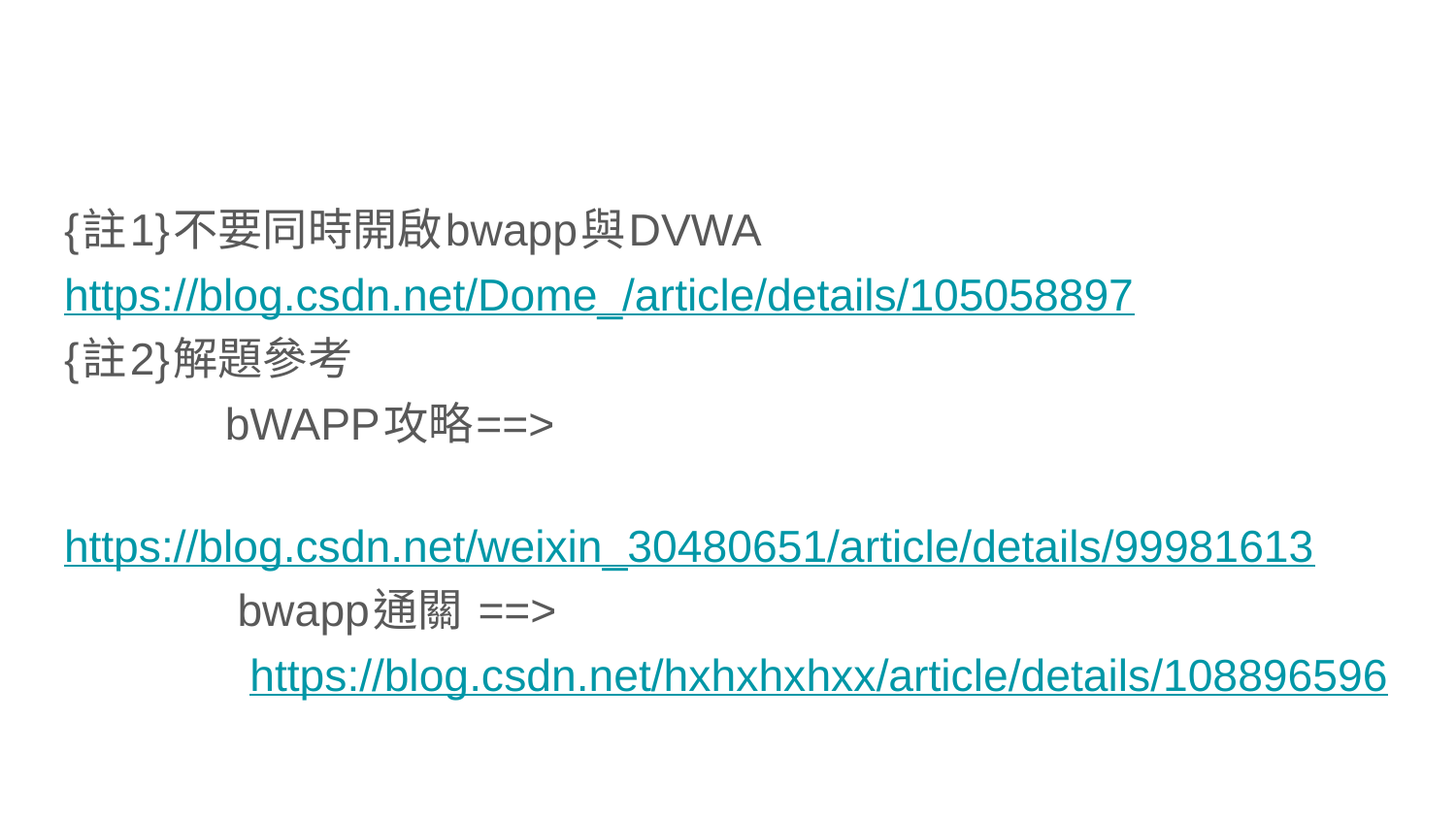

#
{註1}不要同時開啟bwapp與DVWA
https://blog.csdn.net/Dome_/article/details/105058897
{註2}解題參考
             bWAPP攻略==>
                 https://blog.csdn.net/weixin_30480651/article/details/99981613
              bwapp通關 ==>
               https://blog.csdn.net/hxhxhxhxx/article/details/108896596